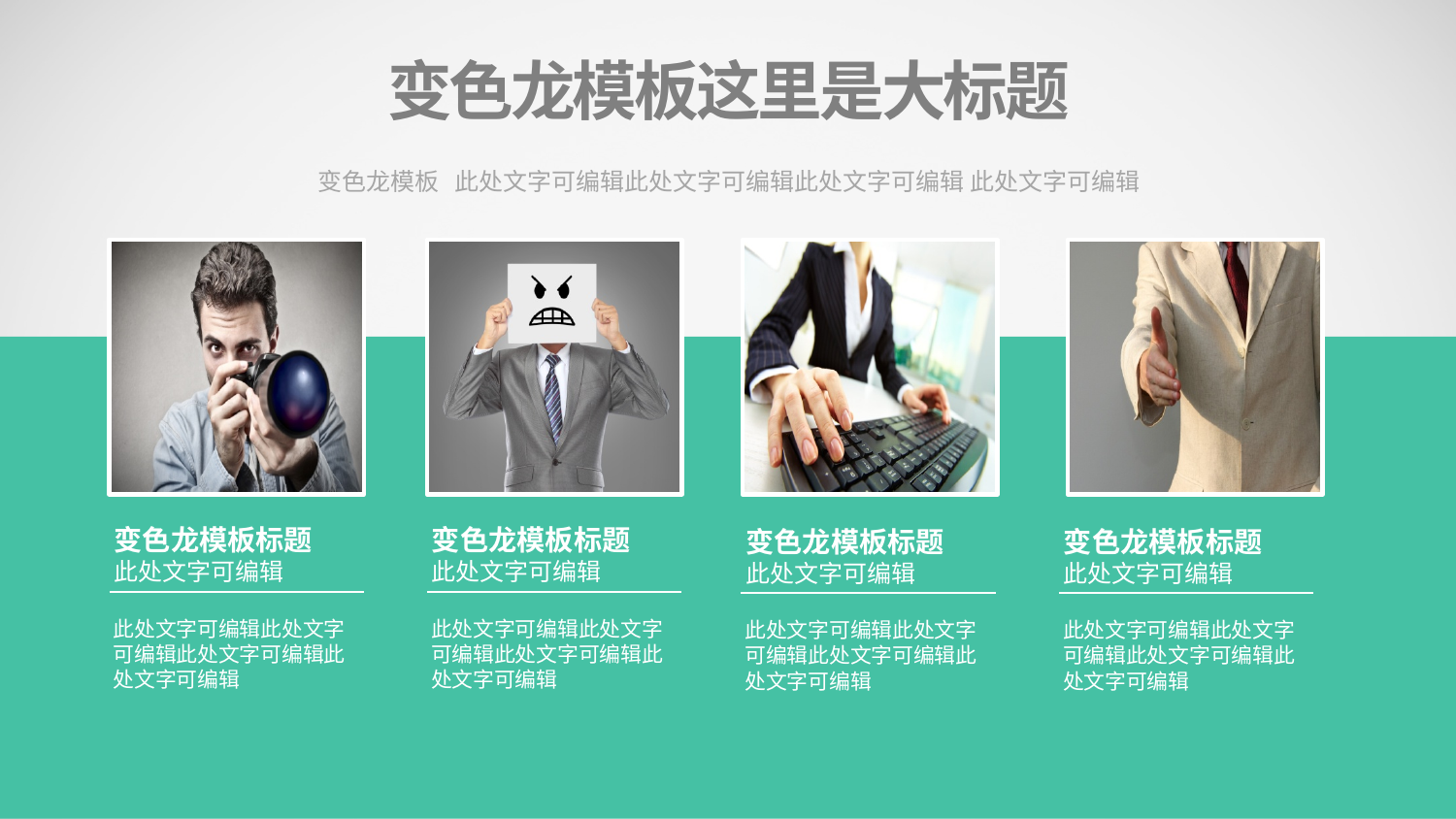

变色龙模板这里是大标题
变色龙模板   此处文字可编辑此处文字可编辑此处文字可编辑 此处文字可编辑

变色龙模板标题
此处文字可编辑
变色龙模板标题
此处文字可编辑
变色龙模板标题
此处文字可编辑
变色龙模板标题
此处文字可编辑
此处文字可编辑此处文字可编辑此处文字可编辑此处文字可编辑
此处文字可编辑此处文字可编辑此处文字可编辑此处文字可编辑
此处文字可编辑此处文字可编辑此处文字可编辑此处文字可编辑
此处文字可编辑此处文字可编辑此处文字可编辑此处文字可编辑